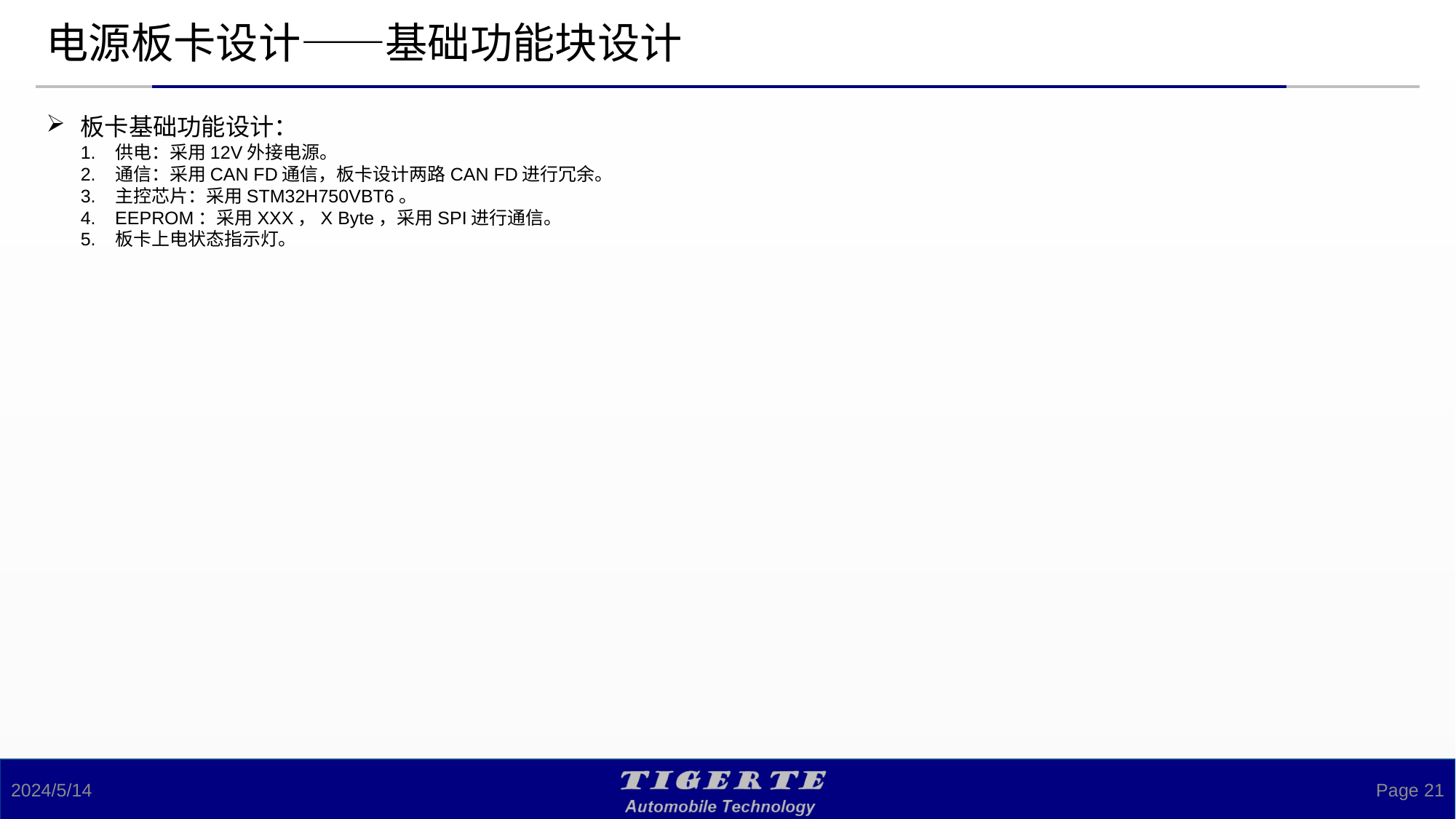

# 电源板卡设计——基础功能块设计
板卡基础功能设计：
供电：采用12V外接电源。
通信：采用CAN FD通信，板卡设计两路CAN FD进行冗余。
主控芯片：采用STM32H750VBT6。
EEPROM：采用XXX，X Byte，采用SPI进行通信。
板卡上电状态指示灯。
2024/5/14
Page 21